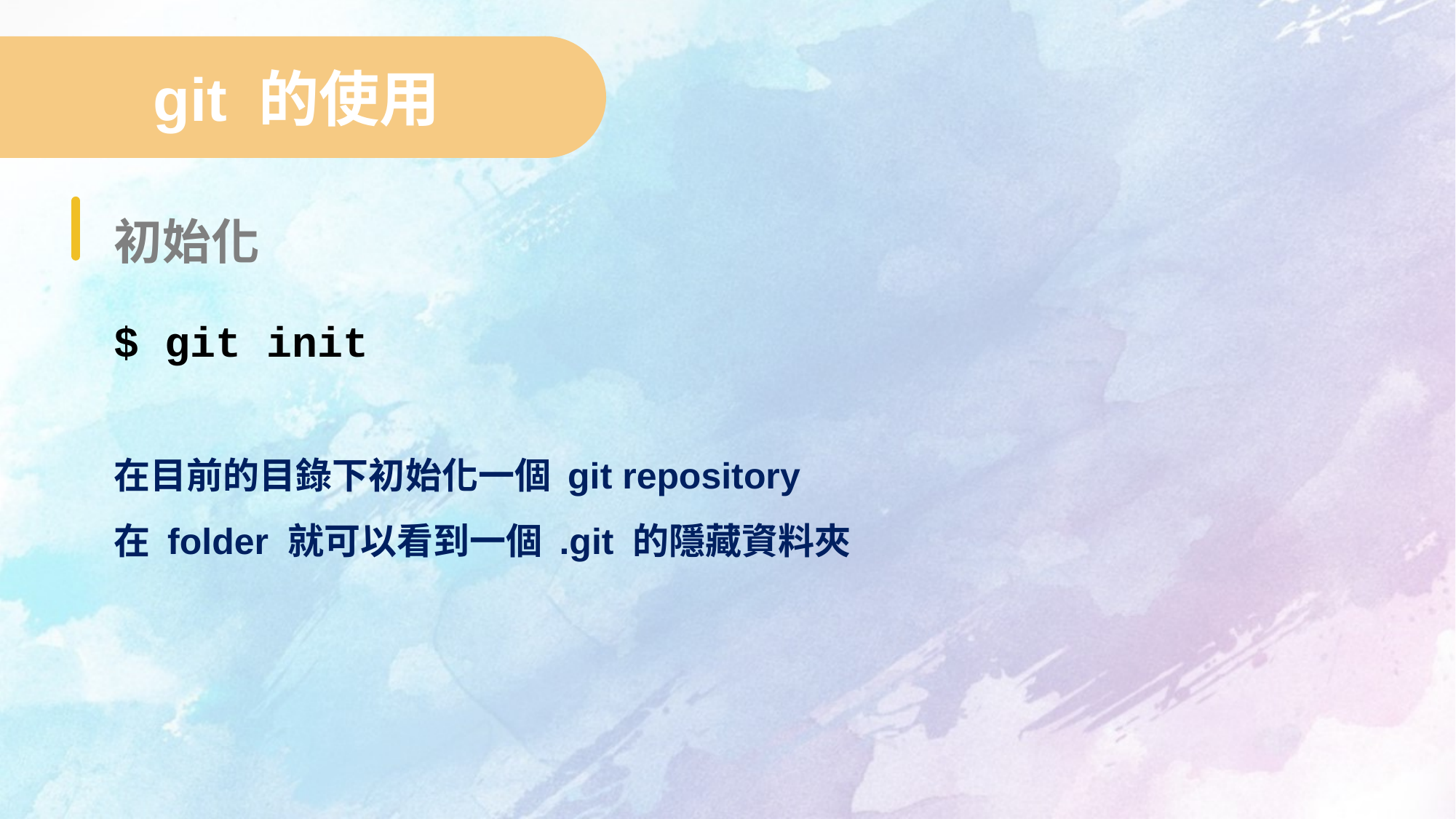

git 的使用
初始化
$ git init
在目前的目錄下初始化一個 git repository
在 folder 就可以看到一個 .git 的隱藏資料夾